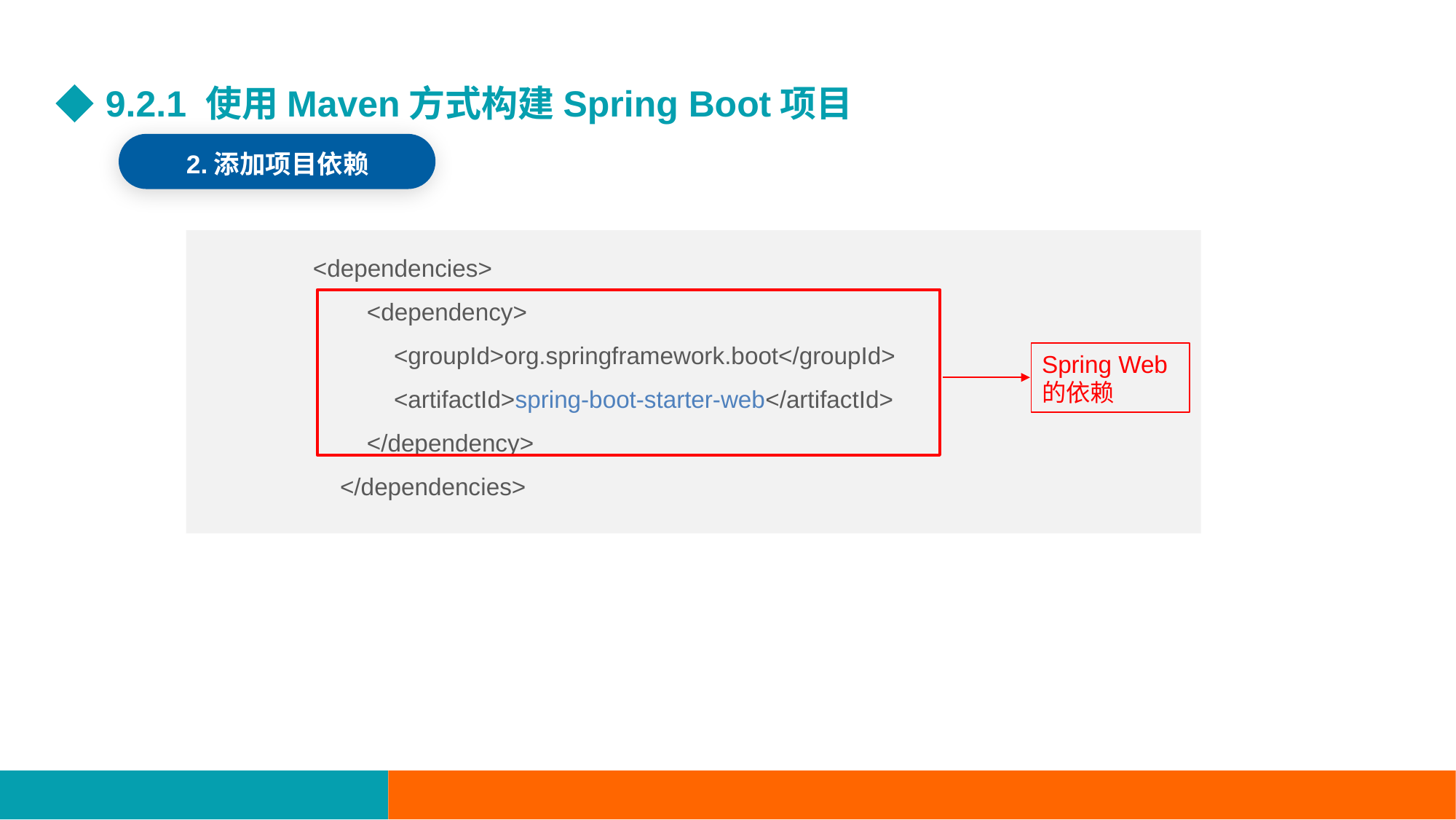

9.2.1 使用Maven方式构建Spring Boot项目
2.添加项目依赖

<dependencies>
        <dependency>
            <groupId>org.springframework.boot</groupId>
            <artifactId>spring-boot-starter-web</artifactId>
        </dependency>
    </dependencies>

Spring Web的依赖